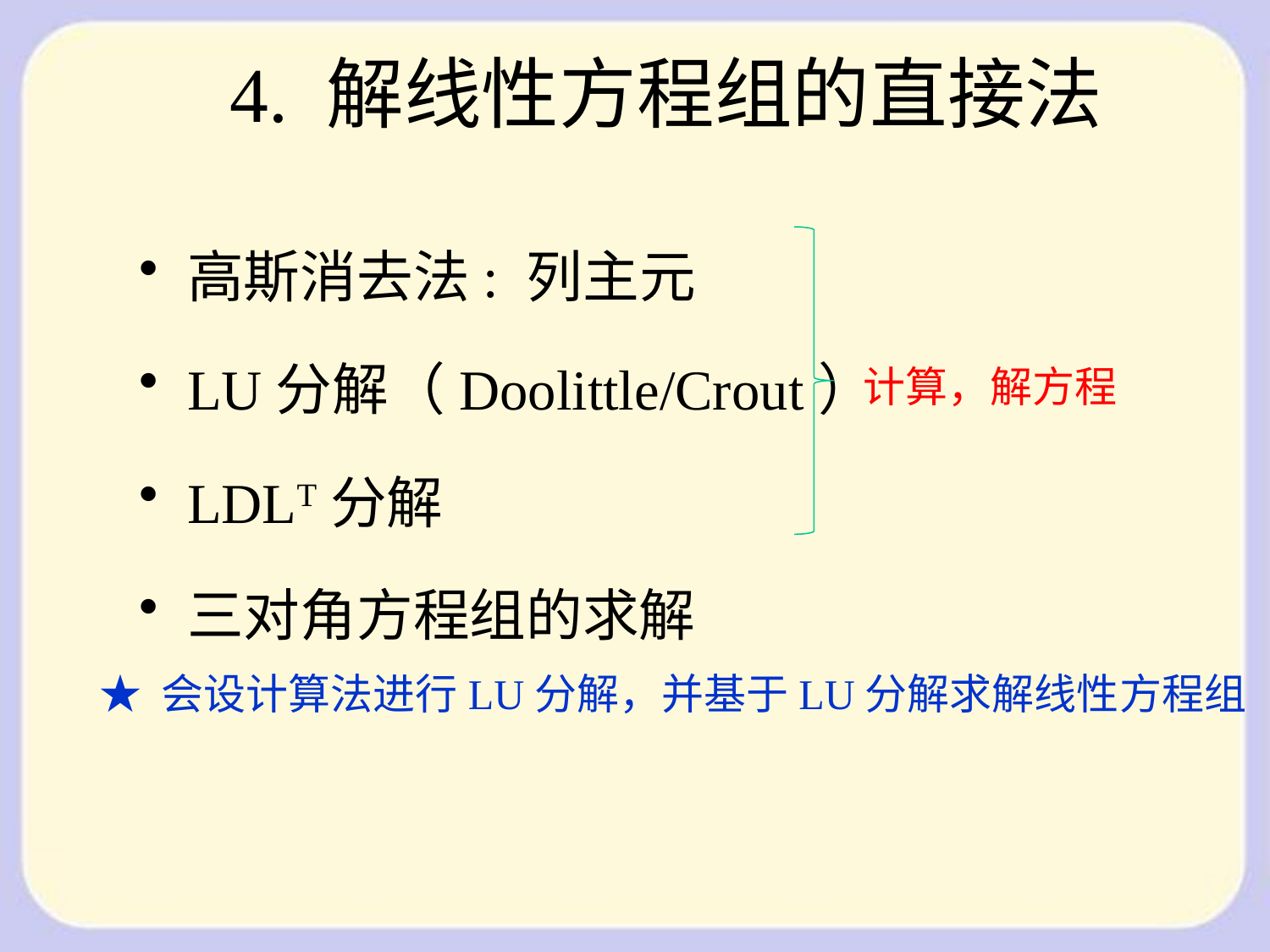

4. 解线性方程组的直接法
高斯消去法: 列主元
LU分解（Doolittle/Crout）
LDLT分解
三对角方程组的求解

计算，解方程

★ 会设计算法进行LU分解，并基于LU分解求解线性方程组